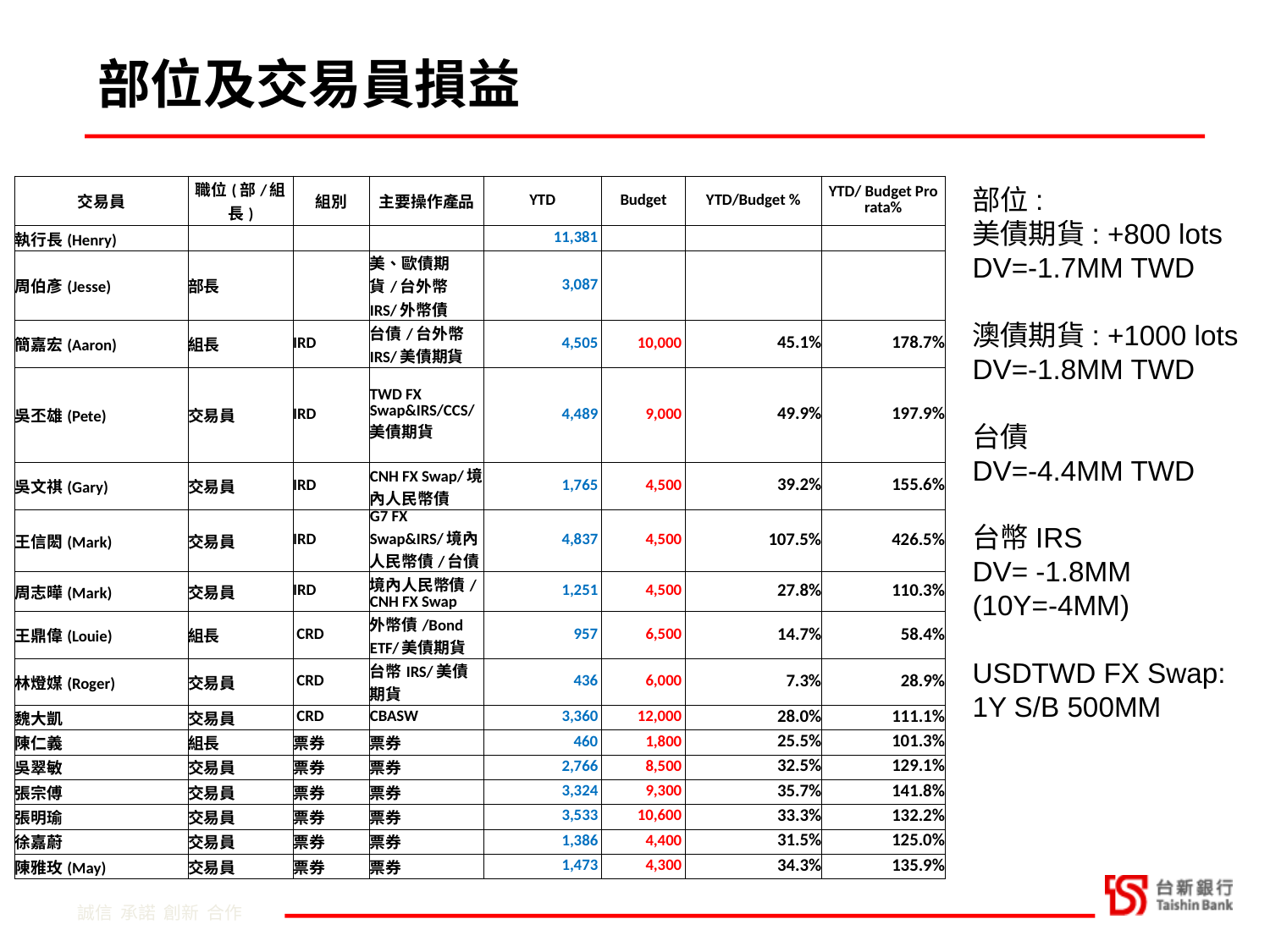

# 部位及交易員損益
| 交易員 | 職位(部/組長) | 組別 | 主要操作產品 | YTD | Budget | YTD/Budget % | YTD/ Budget Pro rata% |
| --- | --- | --- | --- | --- | --- | --- | --- |
| 執行長(Henry) |  |  |  | 11,381 |  |  |  |
| 周伯彥(Jesse) | 部長 |  | 美、歐債期貨/台外幣IRS/外幣債 | 3,087 |  |  |  |
| 簡嘉宏(Aaron) | 組長 | IRD | 台債/台外幣IRS/美債期貨 | 4,505 | 10,000 | 45.1% | 178.7% |
| 吳丕雄(Pete) | 交易員 | IRD | TWD FX Swap&IRS/CCS/美債期貨 | 4,489 | 9,000 | 49.9% | 197.9% |
| 吳文祺(Gary) | 交易員 | IRD | CNH FX Swap/境內人民幣債 | 1,765 | 4,500 | 39.2% | 155.6% |
| 王信閎(Mark) | 交易員 | IRD | G7 FX Swap&IRS/境內人民幣債/台債 | 4,837 | 4,500 | 107.5% | 426.5% |
| 周志曄(Mark) | 交易員 | IRD | 境內人民幣債/ CNH FX Swap | 1,251 | 4,500 | 27.8% | 110.3% |
| 王鼎偉(Louie) | 組長 | CRD | 外幣債/Bond ETF/美債期貨 | 957 | 6,500 | 14.7% | 58.4% |
| 林燈媒(Roger) | 交易員 | CRD | 台幣IRS/美債期貨 | 436 | 6,000 | 7.3% | 28.9% |
| 魏大凱 | 交易員 | CRD | CBASW | 3,360 | 12,000 | 28.0% | 111.1% |
| 陳仁義 | 組長 | 票券 | 票券 | 460 | 1,800 | 25.5% | 101.3% |
| 吳翠敏 | 交易員 | 票券 | 票券 | 2,766 | 8,500 | 32.5% | 129.1% |
| 張宗傅 | 交易員 | 票券 | 票券 | 3,324 | 9,300 | 35.7% | 141.8% |
| 張明瑜 | 交易員 | 票券 | 票券 | 3,533 | 10,600 | 33.3% | 132.2% |
| 徐嘉蔚 | 交易員 | 票券 | 票券 | 1,386 | 4,400 | 31.5% | 125.0% |
| 陳雅玫(May) | 交易員 | 票券 | 票券 | 1,473 | 4,300 | 34.3% | 135.9% |
部位:
美債期貨: +800 lots
DV=-1.7MM TWD

澳債期貨: +1000 lots
DV=-1.8MM TWD

台債
DV=-4.4MM TWD

台幣IRS
DV= -1.8MM
(10Y=-4MM)

USDTWD FX Swap:
1Y S/B 500MM